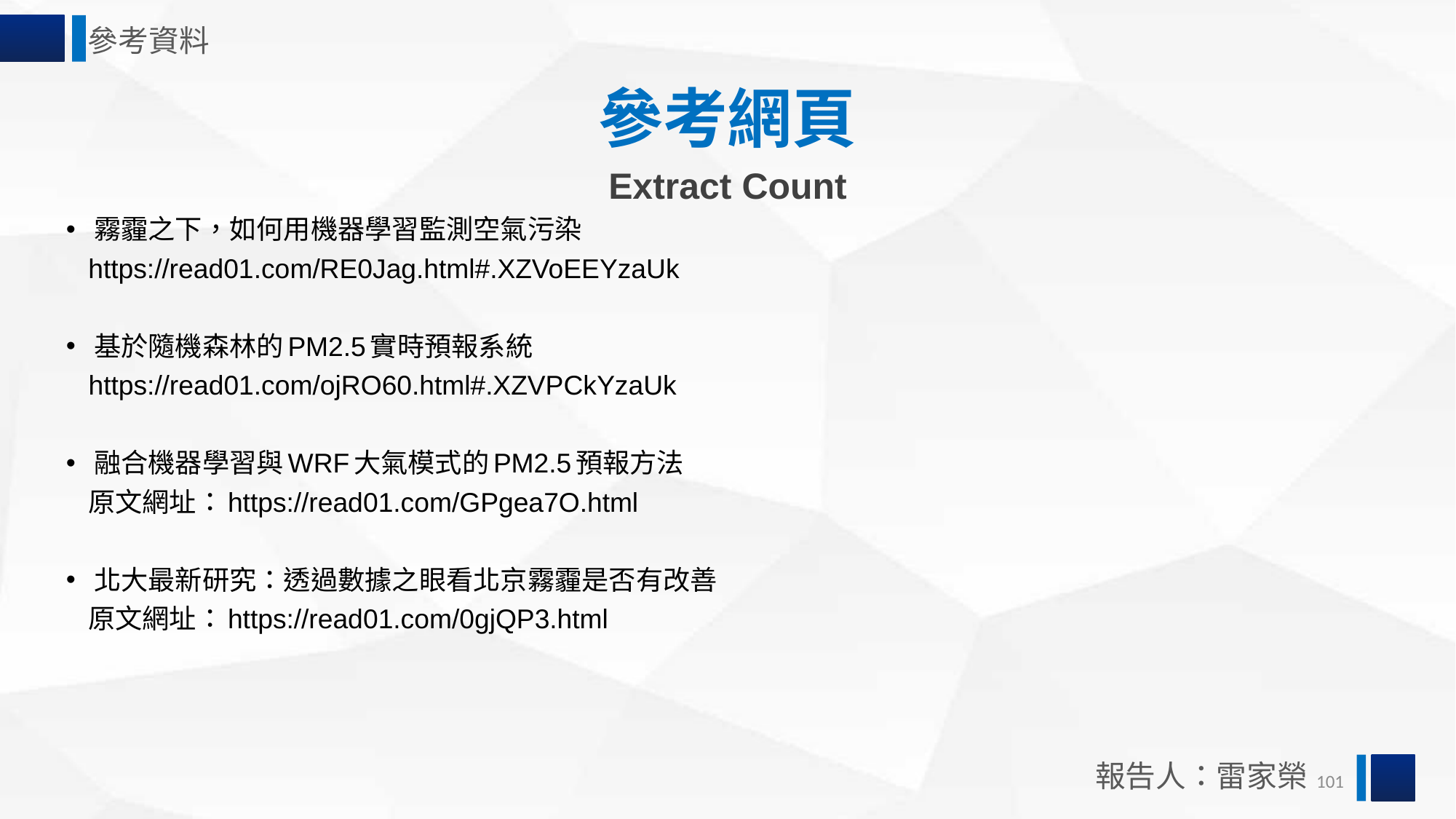

參考資料

參考網頁
Extract Count
霧霾之下，如何用機器學習監測空氣污染
https://read01.com/RE0Jag.html#.XZVoEEYzaUk

基於隨機森林的PM2.5實時預報系統
   https://read01.com/ojRO60.html#.XZVPCkYzaUk

融合機器學習與WRF大氣模式的PM2.5預報方法
   原文網址：https://read01.com/GPgea7O.html

北大最新研究：透過數據之眼看北京霧霾是否有改善
   原文網址：https://read01.com/0gjQP3.html

報告人：雷家榮

101